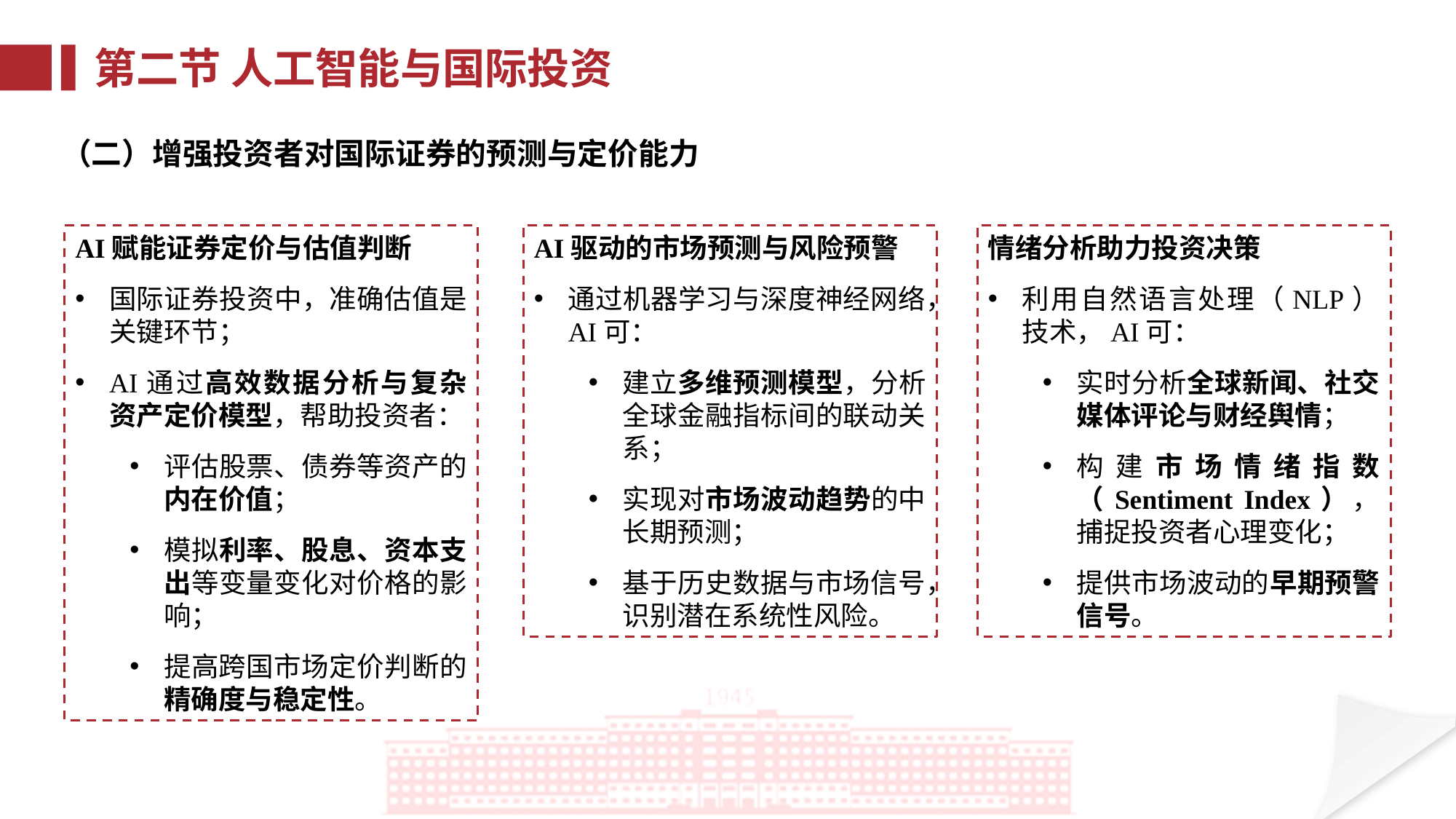

第二节 人工智能与国际投资
（二）增强投资者对国际证券的预测与定价能力
AI赋能证券定价与估值判断
国际证券投资中，准确估值是关键环节；
AI通过高效数据分析与复杂资产定价模型，帮助投资者：
评估股票、债券等资产的内在价值；
模拟利率、股息、资本支出等变量变化对价格的影响；
提高跨国市场定价判断的精确度与稳定性。
AI驱动的市场预测与风险预警
通过机器学习与深度神经网络，AI可：
建立多维预测模型，分析全球金融指标间的联动关系；
实现对市场波动趋势的中长期预测；
基于历史数据与市场信号，识别潜在系统性风险。
情绪分析助力投资决策
利用自然语言处理（NLP）技术，AI可：
实时分析全球新闻、社交媒体评论与财经舆情；
构建市场情绪指数（Sentiment Index），捕捉投资者心理变化；
提供市场波动的早期预警信号。